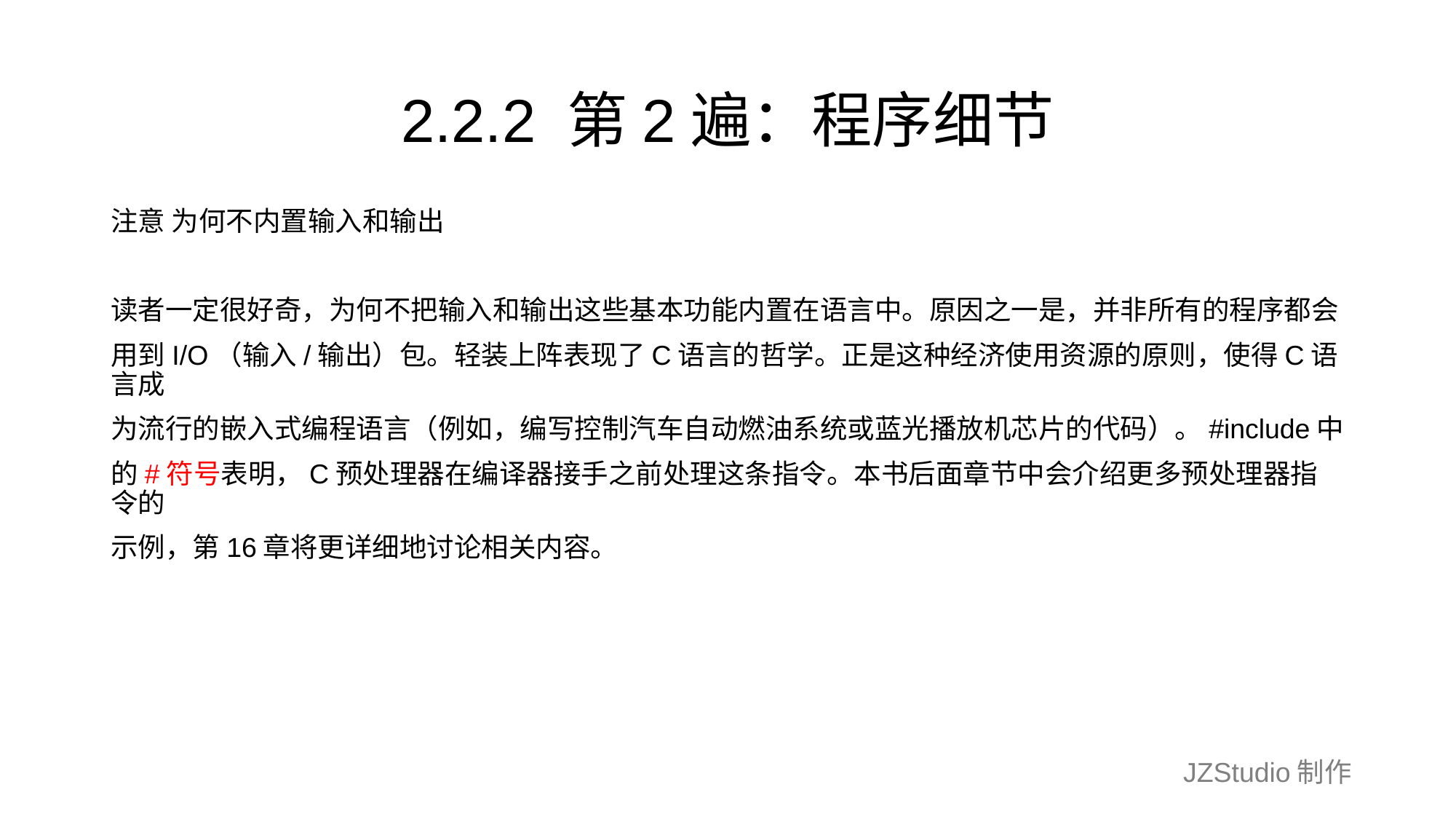

# 2.2.2 第2遍：程序细节
注意 为何不内置输入和输出

读者一定很好奇，为何不把输入和输出这些基本功能内置在语言中。原因之一是，并非所有的程序都会
用到I/O（输入/输出）包。轻装上阵表现了C语言的哲学。正是这种经济使用资源的原则，使得C语言成
为流行的嵌入式编程语言（例如，编写控制汽车自动燃油系统或蓝光播放机芯片的代码）。#include中
的#符号表明，C预处理器在编译器接手之前处理这条指令。本书后面章节中会介绍更多预处理器指令的
示例，第16章将更详细地讨论相关内容。